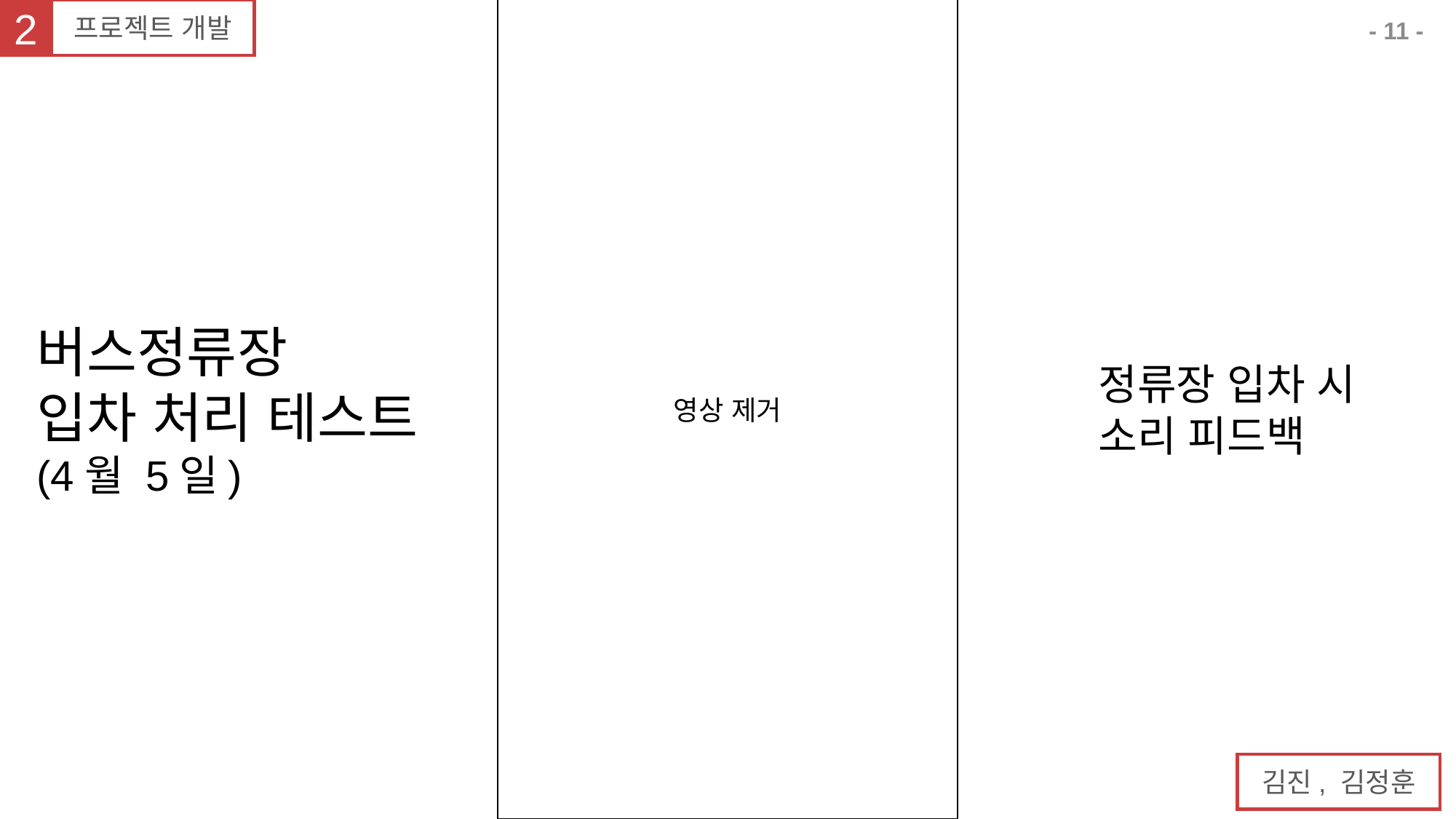

2

프로젝트 개발
영상 제거
11
버스정류장
입차 처리 테스트
(4월 5일)
정류장 입차 시
소리 피드백

김진, 김정훈